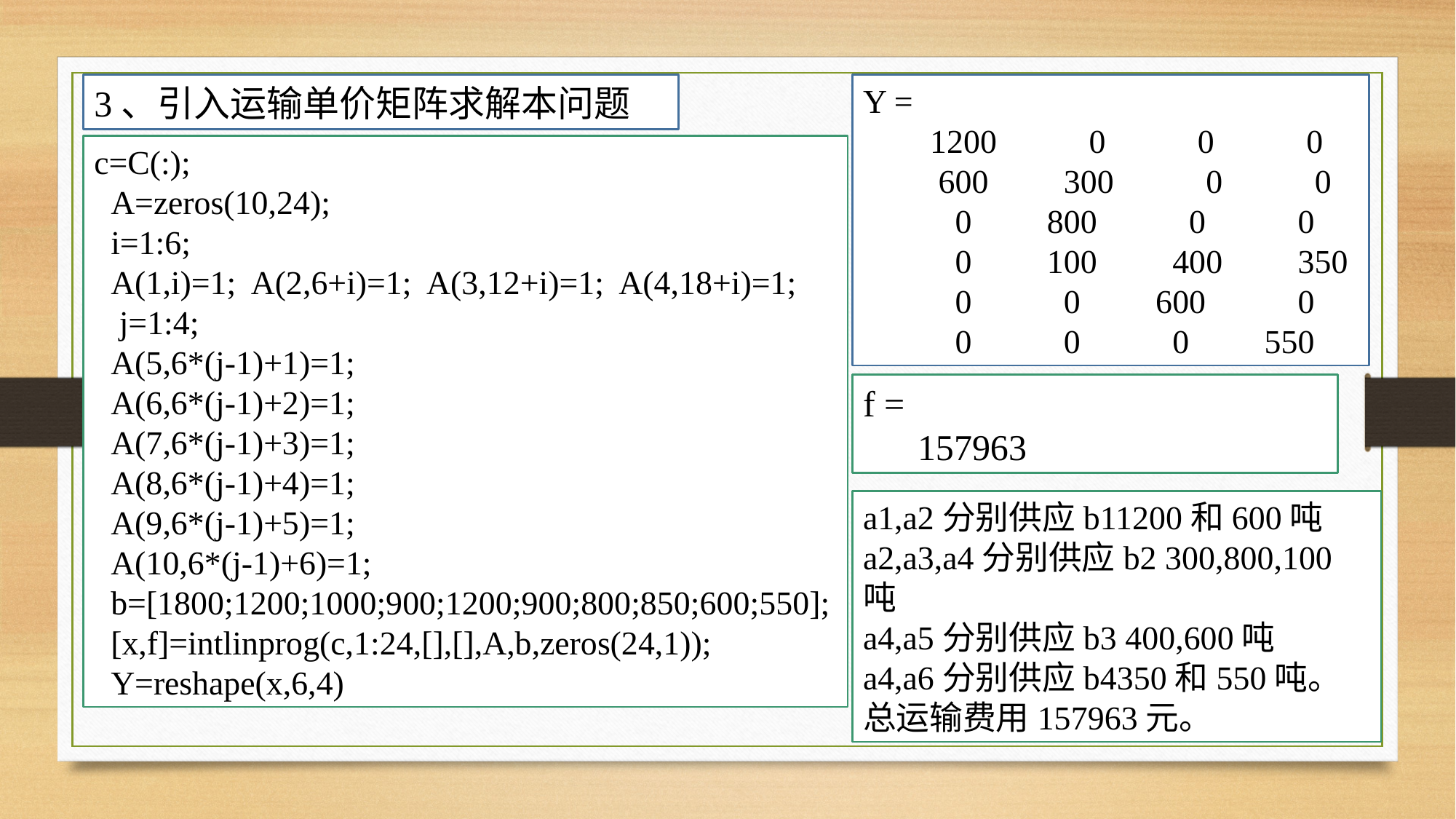

Y =
        1200           0           0           0
         600         300           0           0
           0         800           0           0
           0         100         400         350
           0           0         600           0
           0           0           0         550
3、引入运输单价矩阵求解本问题
c=C(:);
  A=zeros(10,24);
  i=1:6;
  A(1,i)=1;  A(2,6+i)=1;  A(3,12+i)=1;  A(4,18+i)=1;
   j=1:4;
  A(5,6*(j-1)+1)=1;
  A(6,6*(j-1)+2)=1;
  A(7,6*(j-1)+3)=1;
  A(8,6*(j-1)+4)=1;
  A(9,6*(j-1)+5)=1;
  A(10,6*(j-1)+6)=1;
  b=[1800;1200;1000;900;1200;900;800;850;600;550];
  [x,f]=intlinprog(c,1:24,[],[],A,b,zeros(24,1));
  Y=reshape(x,6,4)
f =
      157963
a1,a2分别供应b11200和600吨
a2,a3,a4分别供应b2 300,800,100吨
a4,a5分别供应b3 400,600吨
a4,a6分别供应b4350和550吨。
总运输费用157963元。

7/27/2020